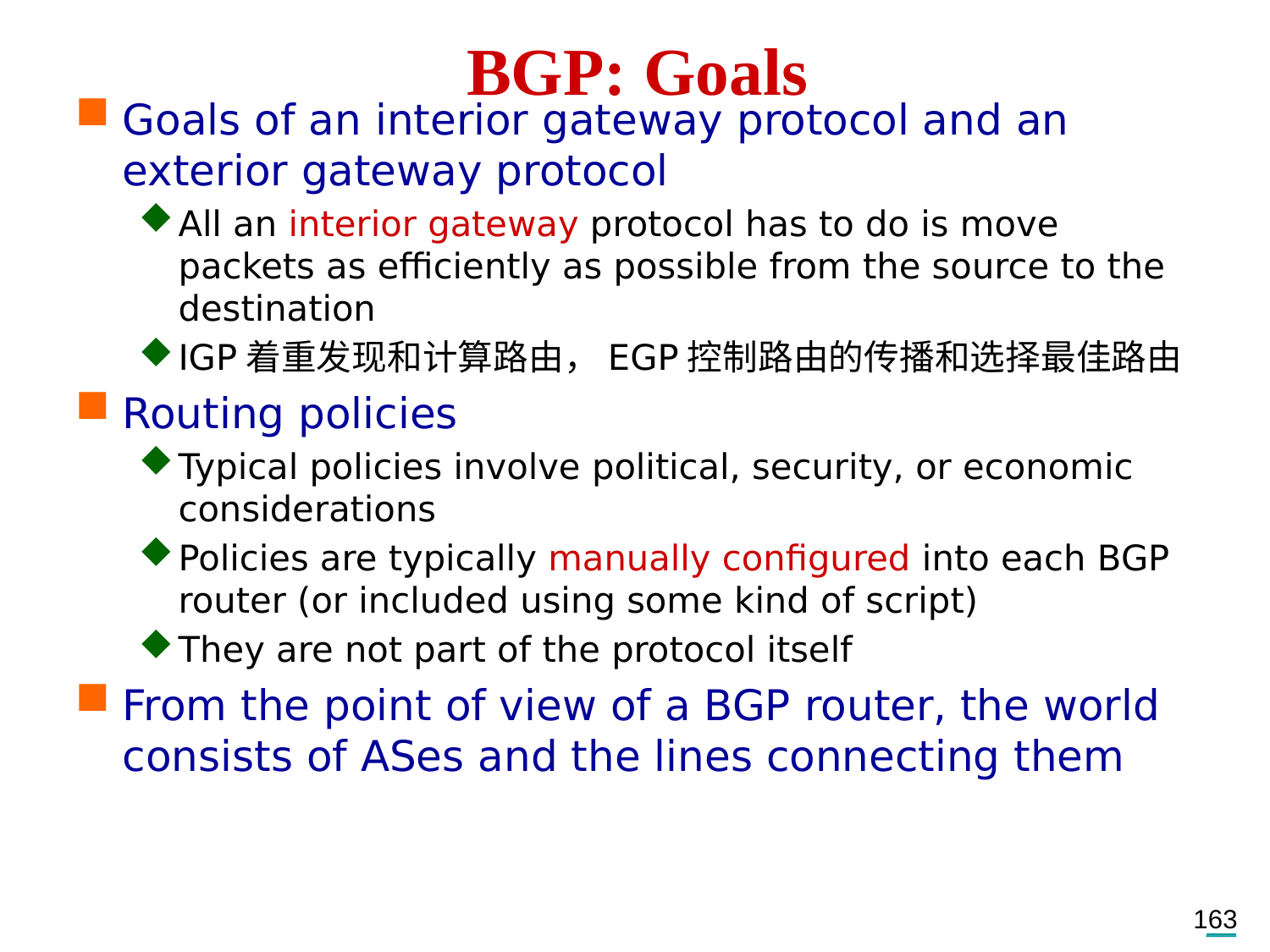

# BGP: Goals
Goals of an interior gateway protocol and an exterior gateway protocol
All an interior gateway protocol has to do is move packets as efficiently as possible from the source to the destination
IGP着重发现和计算路由，EGP控制路由的传播和选择最佳路由
Routing policies
Typical policies involve political, security, or economic considerations
Policies are typically manually configured into each BGP router (or included using some kind of script)
They are not part of the protocol itself
From the point of view of a BGP router, the world consists of ASes and the lines connecting them